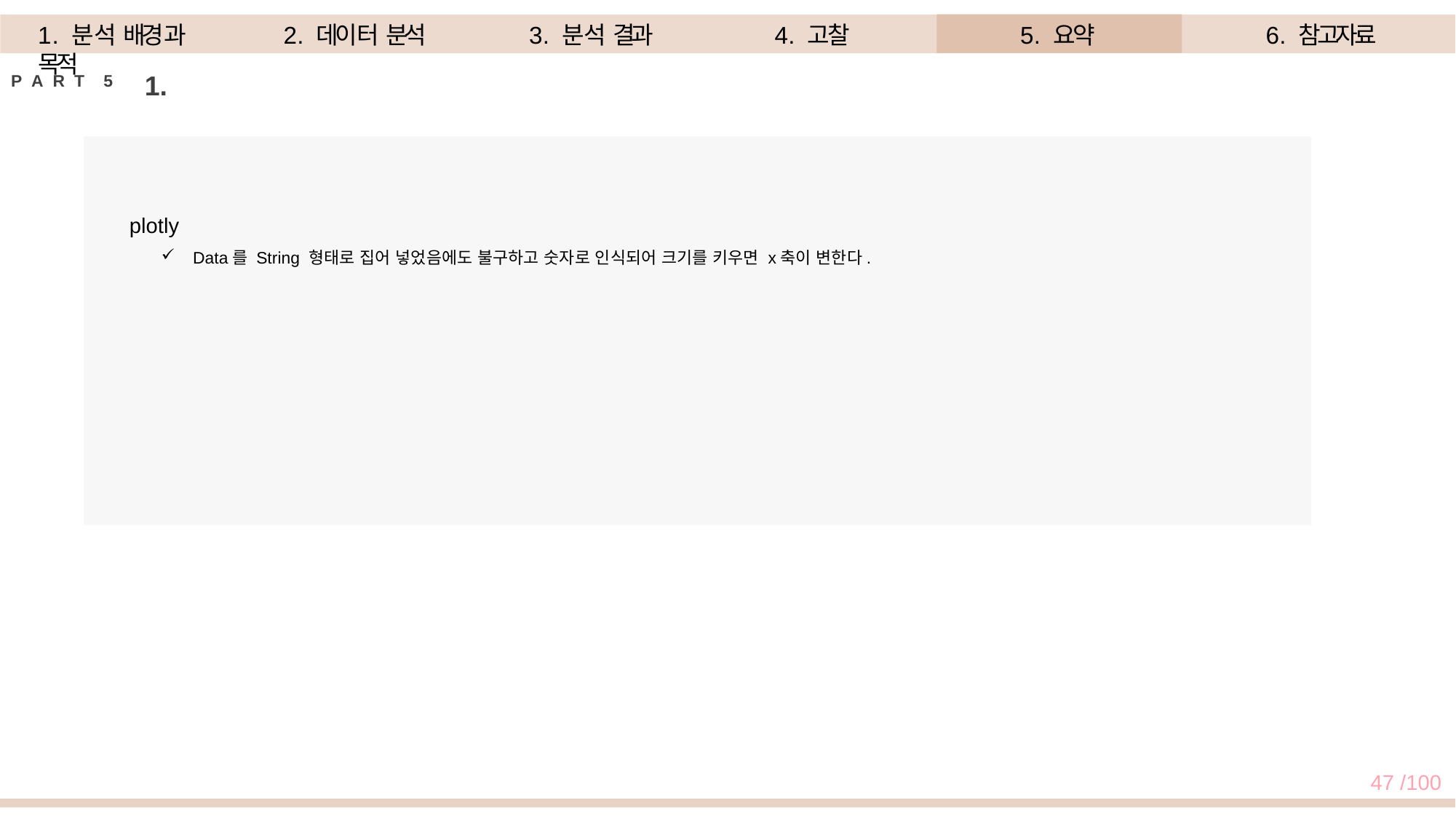

1. 분석 배경과 목적
2. 데이터 분석
3. 분석 결과
4. 고찰
5. 요약
6. 참고자료
1.
P  A  R  T	5

plotly
Data를 String 형태로 집어 넣었음에도 불구하고 숫자로 인식되어 크기를 키우면 x축이 변한다.
47 /100